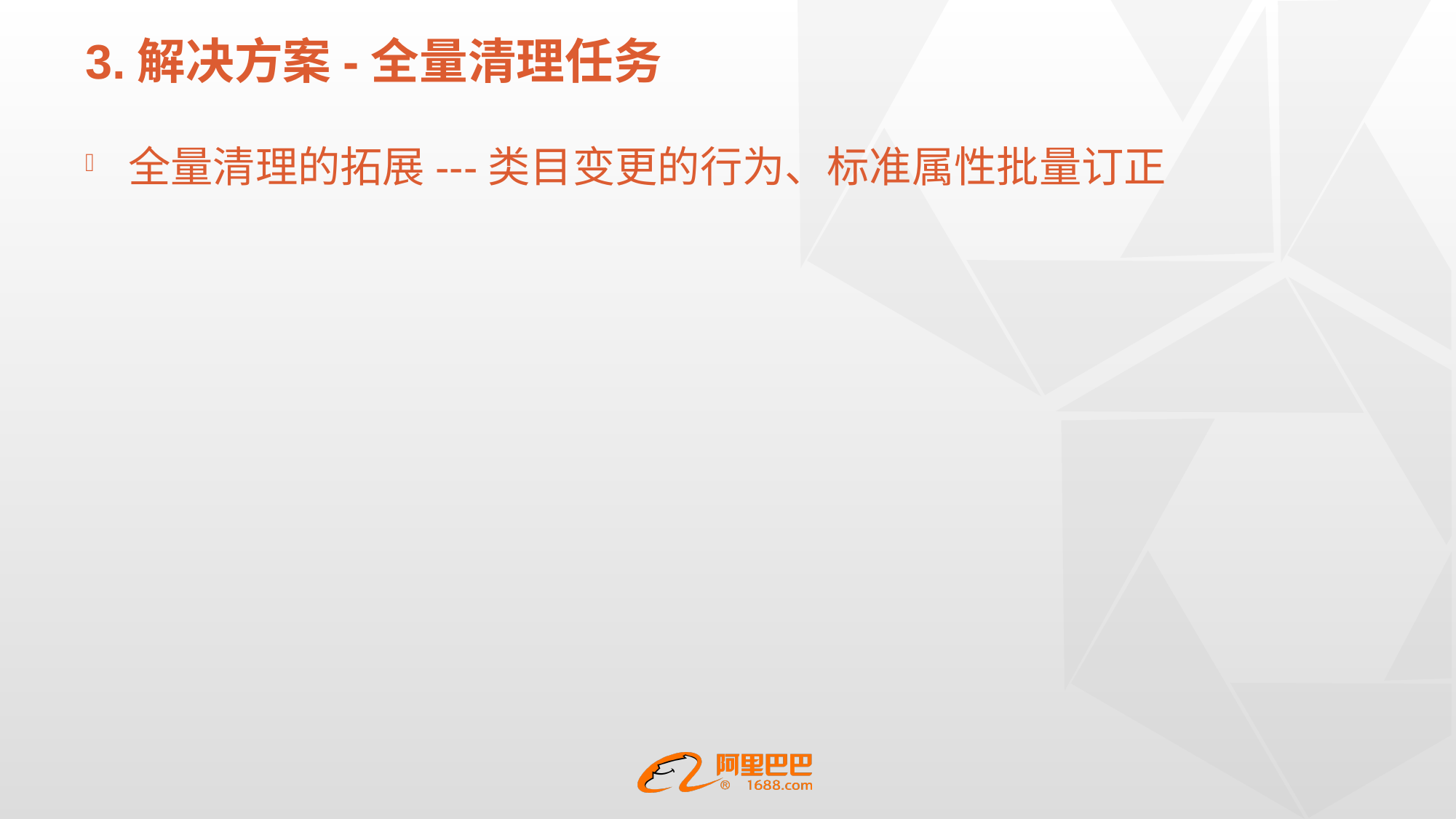

# 3.解决方案-全量清理任务
全量清理的拓展---类目变更的行为、标准属性批量订正